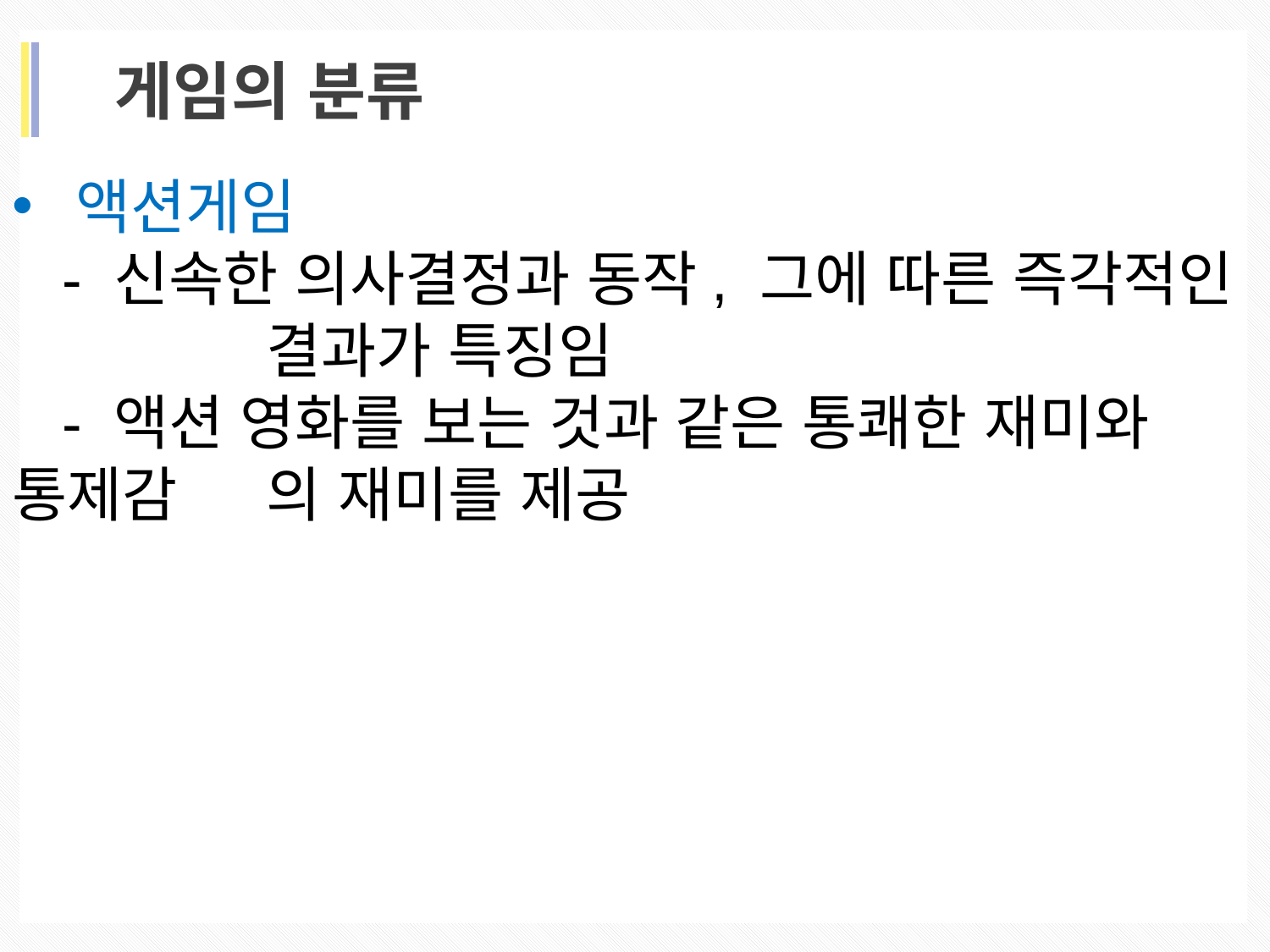

게임의 분류
액션게임
   - 신속한 의사결정과 동작, 그에 따른 즉각적인 		결과가 특징임
   - 액션 영화를 보는 것과 같은 통쾌한 재미와 통제감	의 재미를 제공